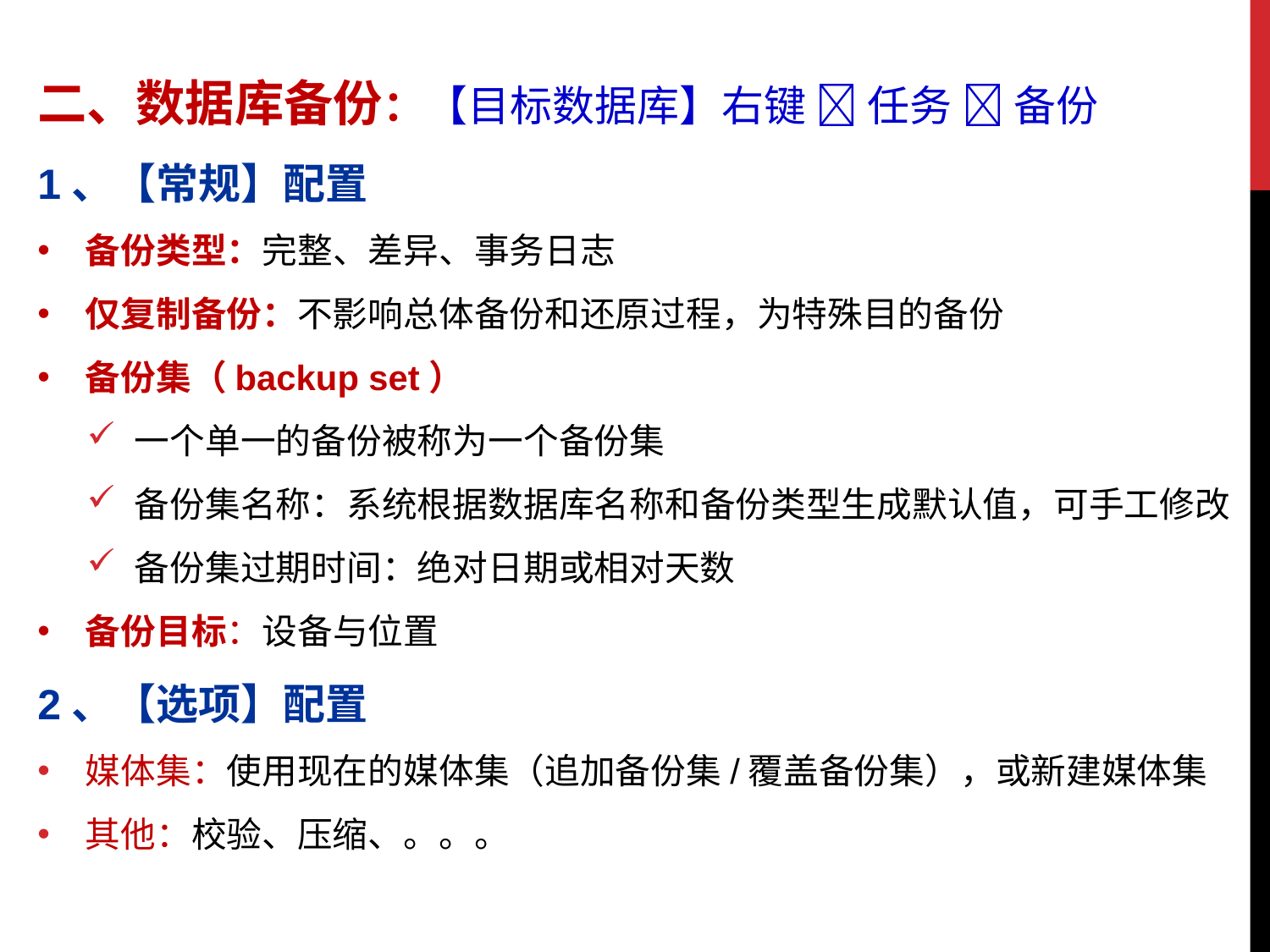

二、数据库备份：【目标数据库】右键 → 任务 → 备份
1、【常规】配置
备份类型：完整、差异、事务日志
仅复制备份：不影响总体备份和还原过程，为特殊目的备份
备份集（backup set）
一个单一的备份被称为一个备份集
备份集名称：系统根据数据库名称和备份类型生成默认值，可手工修改
备份集过期时间：绝对日期或相对天数
备份目标：设备与位置
2、【选项】配置
媒体集：使用现在的媒体集（追加备份集/覆盖备份集），或新建媒体集
其他：校验、压缩、。。。